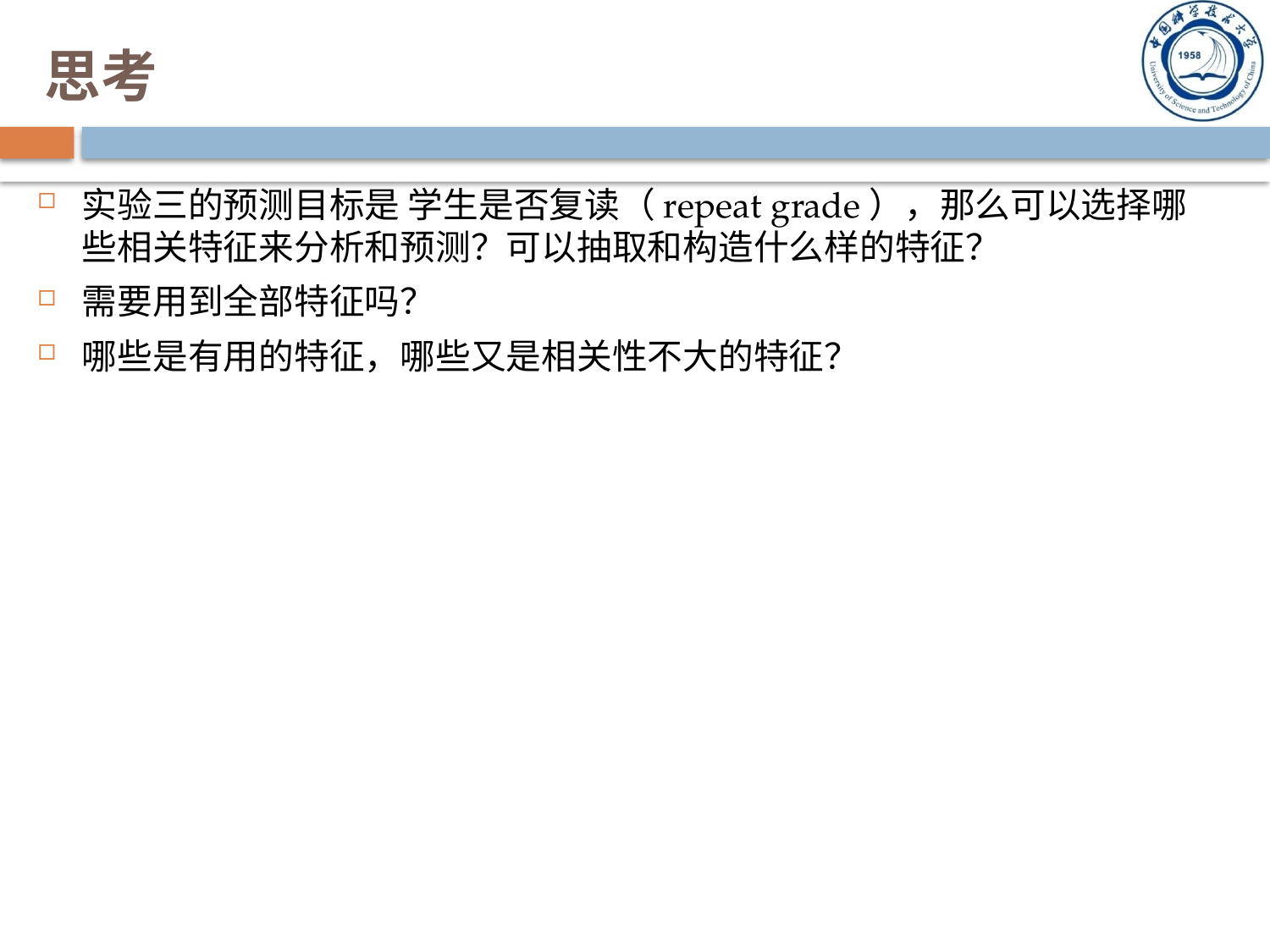

# 思考
实验三的预测目标是 学生是否复读（repeat grade），那么可以选择哪些相关特征来分析和预测？可以抽取和构造什么样的特征？
需要用到全部特征吗？
哪些是有用的特征，哪些又是相关性不大的特征？